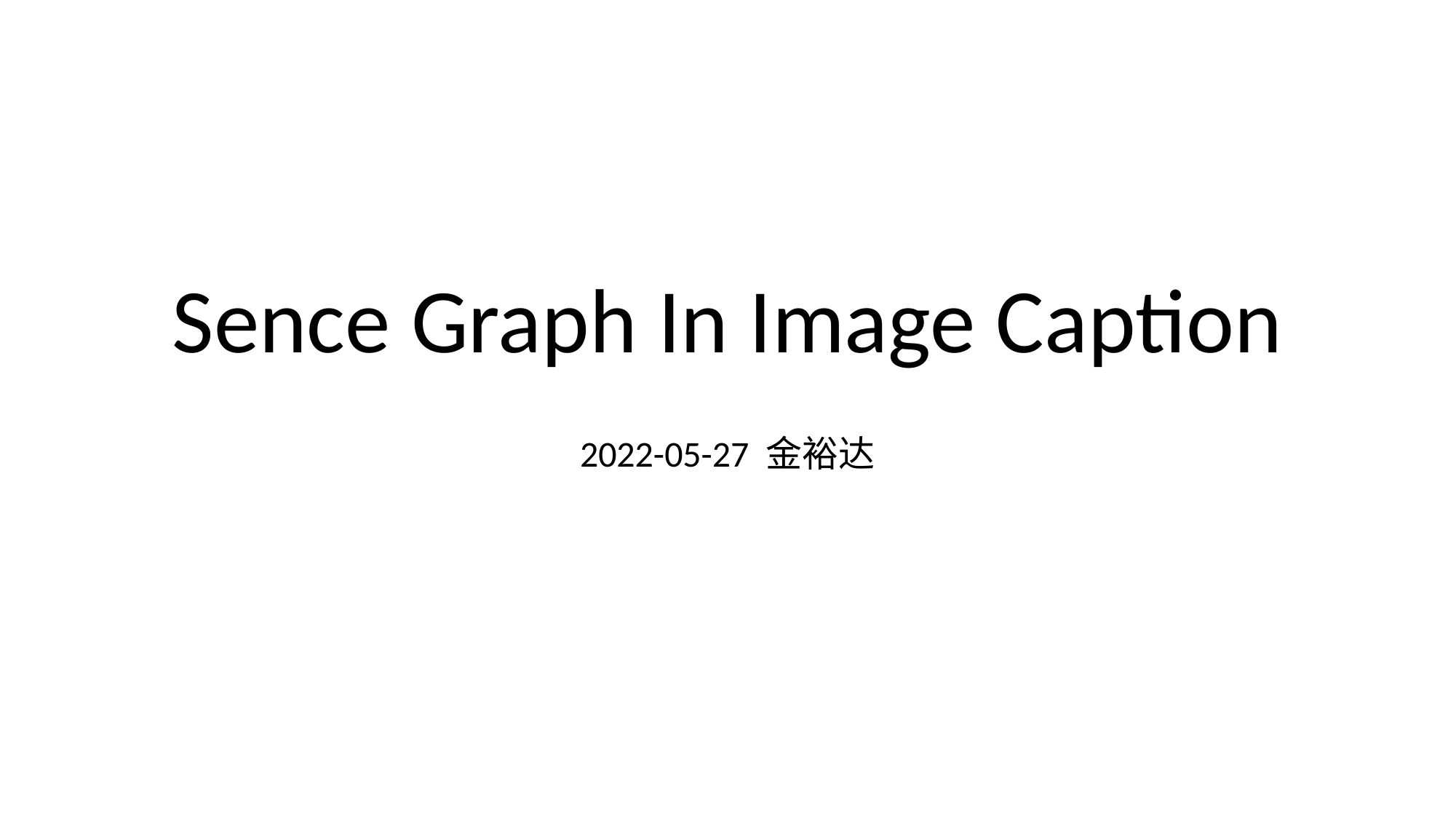

# Sence Graph In Image Caption
2022-05-27 金裕达